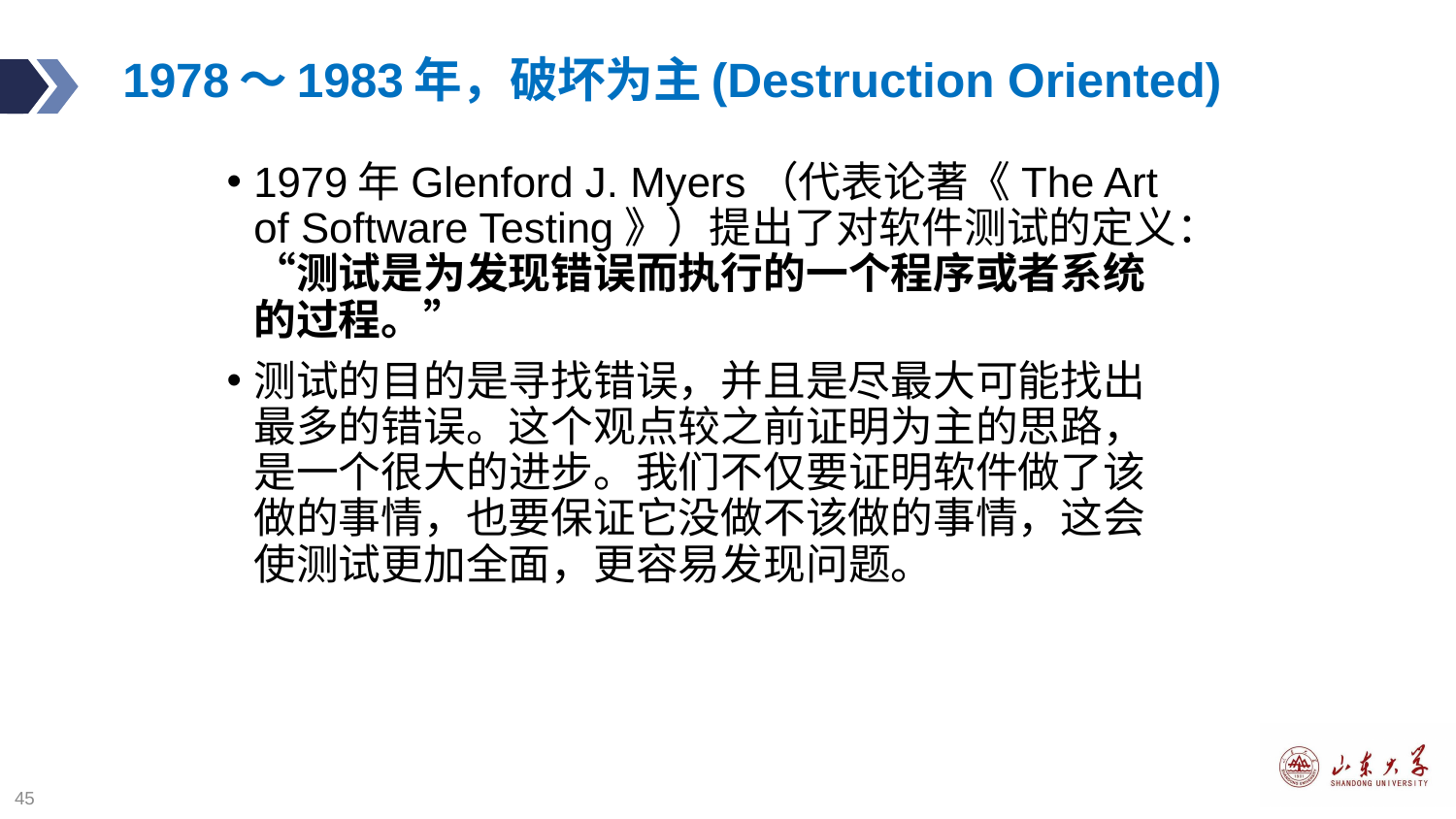

# 1978～1983年，破坏为主(Destruction Oriented)
1979年Glenford J. Myers（代表论著《The Art of Software Testing》）提出了对软件测试的定义：“测试是为发现错误而执行的一个程序或者系统的过程。”
测试的目的是寻找错误，并且是尽最大可能找出最多的错误。这个观点较之前证明为主的思路，是一个很大的进步。我们不仅要证明软件做了该做的事情，也要保证它没做不该做的事情，这会使测试更加全面，更容易发现问题。
45